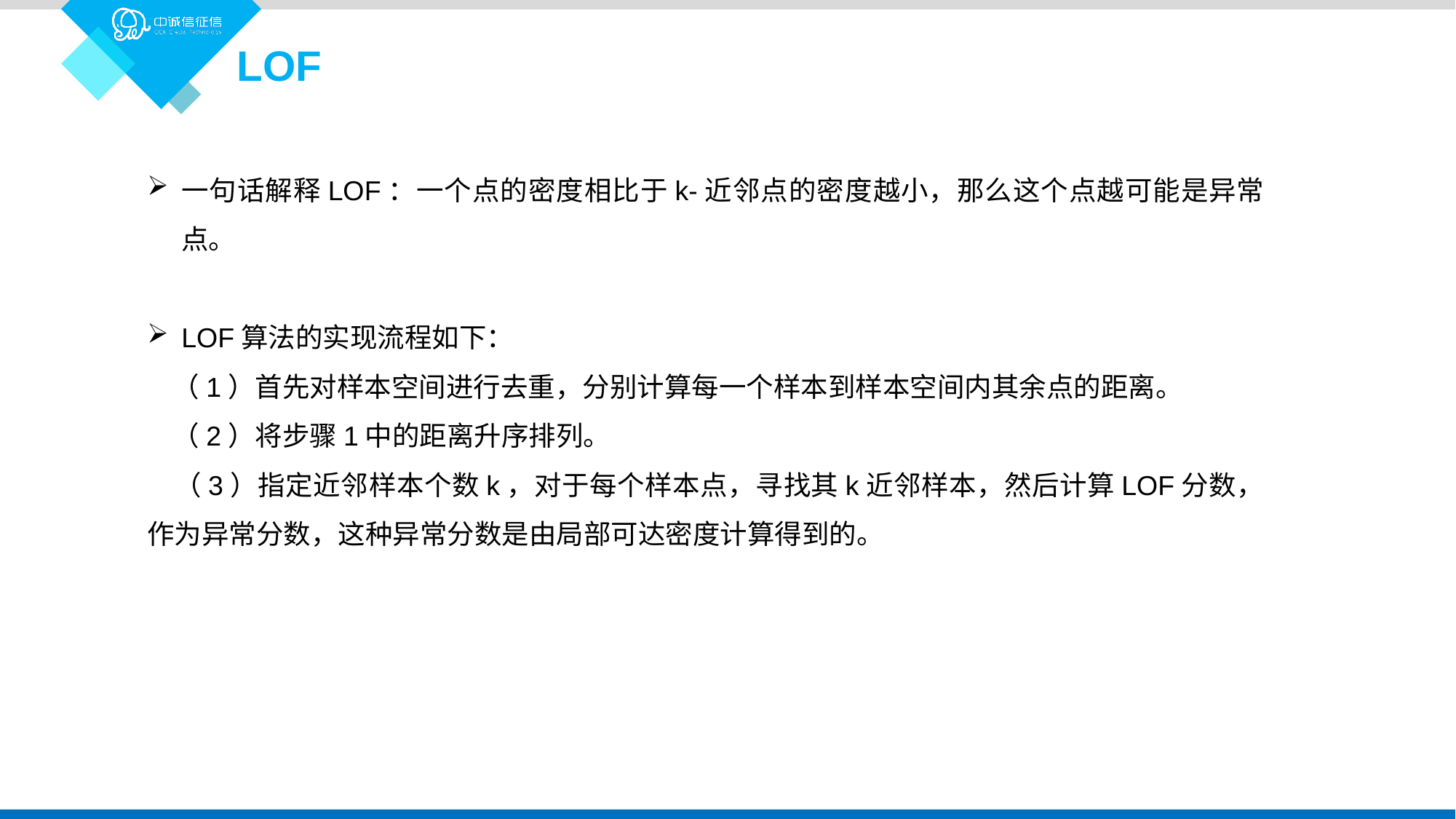

LOF
一句话解释LOF：一个点的密度相比于k-近邻点的密度越小，那么这个点越可能是异常点。

LOF算法的实现流程如下：
   （1）首先对样本空间进行去重，分别计算每一个样本到样本空间内其余点的距离。
   （2）将步骤1中的距离升序排列。
   （3）指定近邻样本个数k，对于每个样本点，寻找其k近邻样本，然后计算LOF分数，作为异常分数，这种异常分数是由局部可达密度计算得到的。